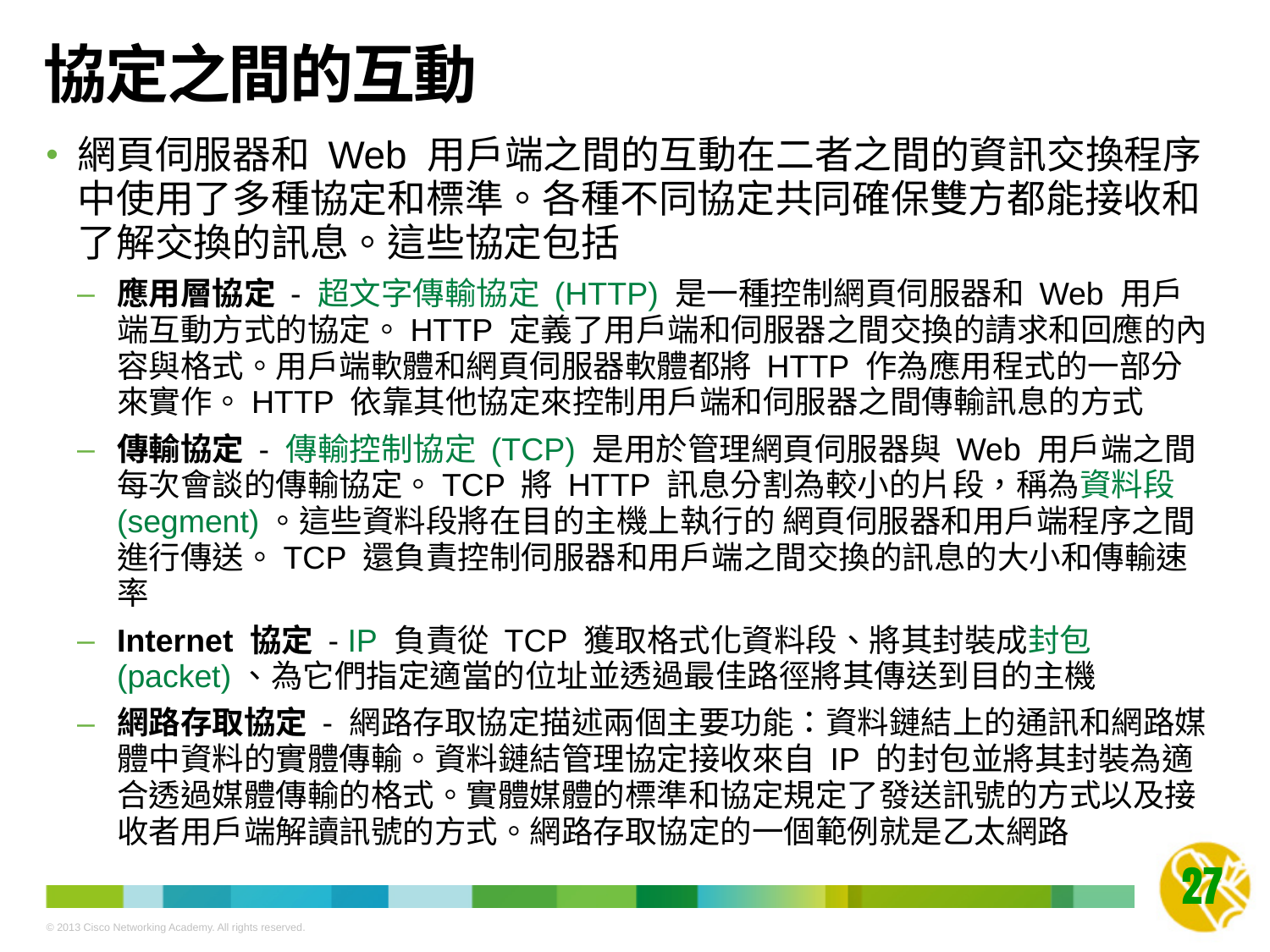

# 協定之間的互動
網頁伺服器和 Web 用戶端之間的互動在二者之間的資訊交換程序中使用了多種協定和標準。各種不同協定共同確保雙方都能接收和了解交換的訊息。這些協定包括
應用層協定 - 超文字傳輸協定 (HTTP) 是一種控制網頁伺服器和 Web 用戶端互動方式的協定。HTTP 定義了用戶端和伺服器之間交換的請求和回應的內容與格式。用戶端軟體和網頁伺服器軟體都將 HTTP 作為應用程式的一部分來實作。HTTP 依靠其他協定來控制用戶端和伺服器之間傳輸訊息的方式
傳輸協定 - 傳輸控制協定 (TCP) 是用於管理網頁伺服器與 Web 用戶端之間每次會談的傳輸協定。TCP 將 HTTP 訊息分割為較小的片段，稱為資料段 (segment)。這些資料段將在目的主機上執行的 網頁伺服器和用戶端程序之間進行傳送。TCP 還負責控制伺服器和用戶端之間交換的訊息的大小和傳輸速率
Internet 協定 - IP 負責從 TCP 獲取格式化資料段、將其封裝成封包 (packet)、為它們指定適當的位址並透過最佳路徑將其傳送到目的主機
網路存取協定 - 網路存取協定描述兩個主要功能：資料鏈結上的通訊和網路媒體中資料的實體傳輸。資料鏈結管理協定接收來自 IP 的封包並將其封裝為適合透過媒體傳輸的格式。實體媒體的標準和協定規定了發送訊號的方式以及接收者用戶端解讀訊號的方式。網路存取協定的一個範例就是乙太網路